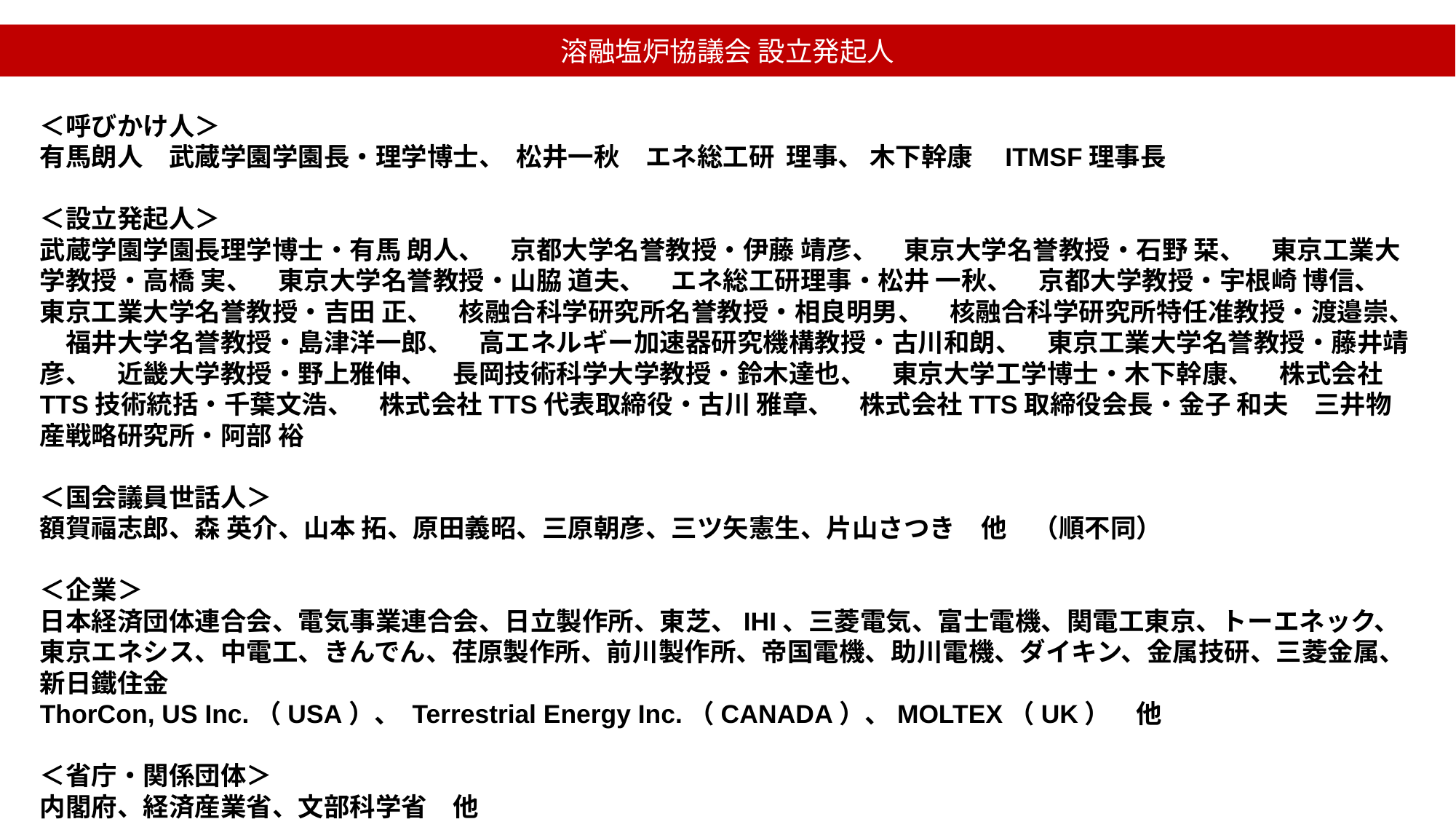

溶融塩炉協議会 設立発起人
＜呼びかけ人＞
有馬朗人　武蔵学園学園長・理学博士、  松井一秋　エネ総工研  理事、 木下幹康　ITMSF理事長

＜設立発起人＞
武蔵学園学園長理学博士・有馬 朗人、　京都大学名誉教授・伊藤 靖彦、　東京大学名誉教授・石野 栞、　東京工業大学教授・高橋 実、　東京大学名誉教授・山脇 道夫、　エネ総工研理事・松井 一秋、　京都大学教授・宇根崎 博信、　東京工業大学名誉教授・吉田 正、　核融合科学研究所名誉教授・相良明男、　核融合科学研究所特任准教授・渡邉崇、　福井大学名誉教授・島津洋一郎、　高エネルギー加速器研究機構教授・古川和朗、　東京工業大学名誉教授・藤井靖彦、　近畿大学教授・野上雅伸、　長岡技術科学大学教授・鈴木達也、　東京大学工学博士・木下幹康、　株式会社TTS技術統括・千葉文浩、　株式会社TTS代表取締役・古川 雅章、　株式会社TTS取締役会長・金子 和夫　三井物産戦略研究所・阿部 裕

＜国会議員世話人＞
額賀福志郎、森 英介、山本 拓、原田義昭、三原朝彦、三ツ矢憲生、片山さつき　他　（順不同）

＜企業＞
日本経済団体連合会、電気事業連合会、日立製作所、東芝、IHI、三菱電気、富士電機、関電工東京、トーエネック、東京エネシス、中電工、きんでん、荏原製作所、前川製作所、帝国電機、助川電機、ダイキン、金属技研、三菱金属、新日鐵住金
ThorCon, US Inc.（USA）、 Terrestrial Energy Inc.（CANADA）、MOLTEX（UK）　他

＜省庁・関係団体＞
内閣府、経済産業省、文部科学省　他